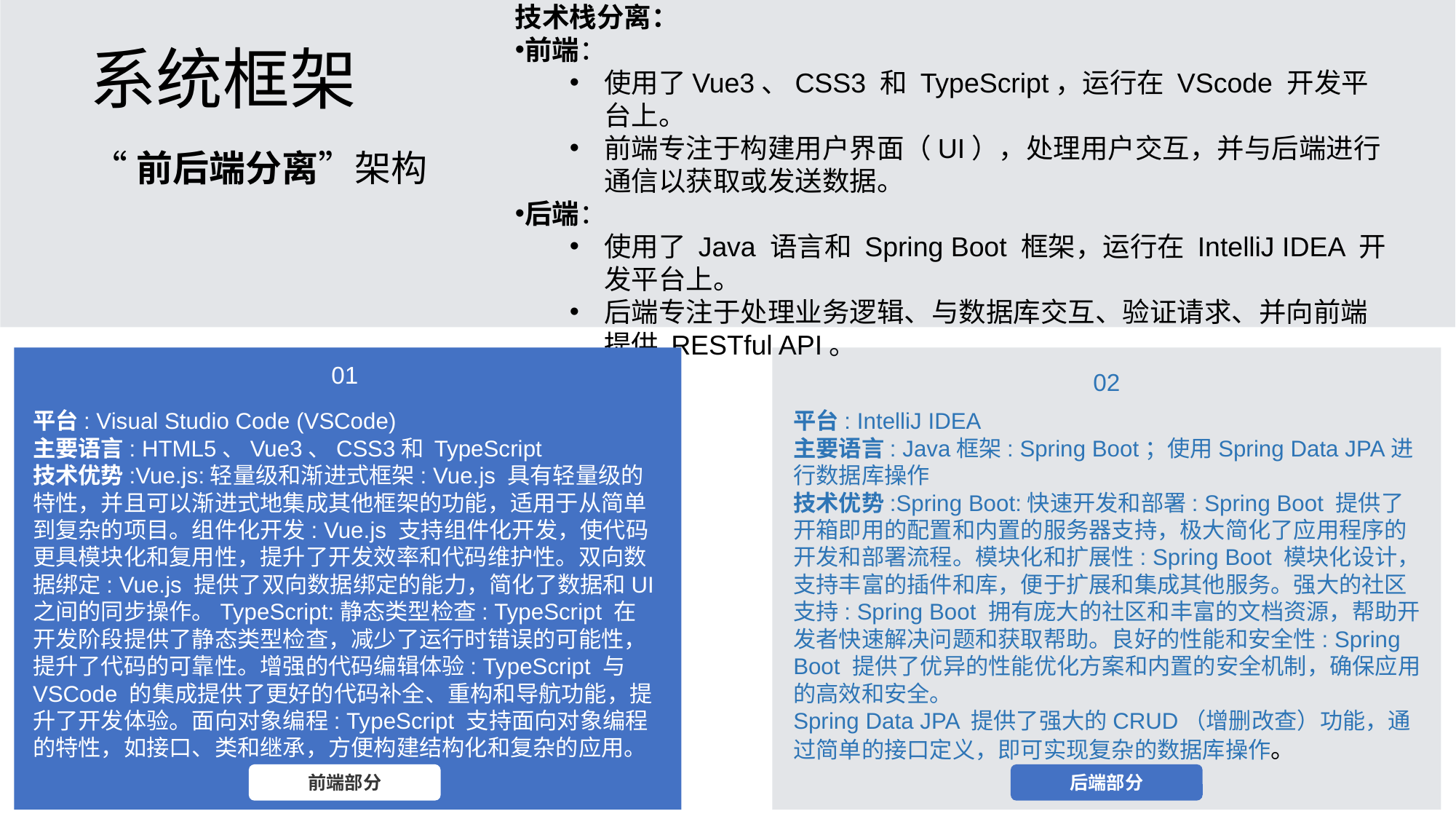

# 系统框架
技术栈分离：
前端：
使用了Vue3、CSS3 和 TypeScript，运行在 VScode 开发平台上。
前端专注于构建用户界面（UI），处理用户交互，并与后端进行通信以获取或发送数据。
后端：
使用了 Java 语言和 Spring Boot 框架，运行在 IntelliJ IDEA 开发平台上。
后端专注于处理业务逻辑、与数据库交互、验证请求、并向前端提供 RESTful API。
“前后端分离”架构

01
前端部分

后端部分
02
平台: Visual Studio Code (VSCode)
主要语言: HTML5、Vue3、CSS3和 TypeScript
技术优势:Vue.js:轻量级和渐进式框架: Vue.js 具有轻量级的特性，并且可以渐进式地集成其他框架的功能，适用于从简单到复杂的项目。组件化开发: Vue.js 支持组件化开发，使代码更具模块化和复用性，提升了开发效率和代码维护性。双向数据绑定: Vue.js 提供了双向数据绑定的能力，简化了数据和UI之间的同步操作。TypeScript:静态类型检查: TypeScript 在开发阶段提供了静态类型检查，减少了运行时错误的可能性，提升了代码的可靠性。增强的代码编辑体验: TypeScript 与 VSCode 的集成提供了更好的代码补全、重构和导航功能，提升了开发体验。面向对象编程: TypeScript 支持面向对象编程的特性，如接口、类和继承，方便构建结构化和复杂的应用。
平台: IntelliJ IDEA
主要语言: Java框架: Spring Boot；使用Spring Data JPA进行数据库操作
技术优势:Spring Boot:快速开发和部署: Spring Boot 提供了开箱即用的配置和内置的服务器支持，极大简化了应用程序的开发和部署流程。模块化和扩展性: Spring Boot 模块化设计，支持丰富的插件和库，便于扩展和集成其他服务。强大的社区支持: Spring Boot 拥有庞大的社区和丰富的文档资源，帮助开发者快速解决问题和获取帮助。良好的性能和安全性: Spring Boot 提供了优异的性能优化方案和内置的安全机制，确保应用的高效和安全。
Spring Data JPA 提供了强大的CRUD（增删改查）功能，通过简单的接口定义，即可实现复杂的数据库操作。